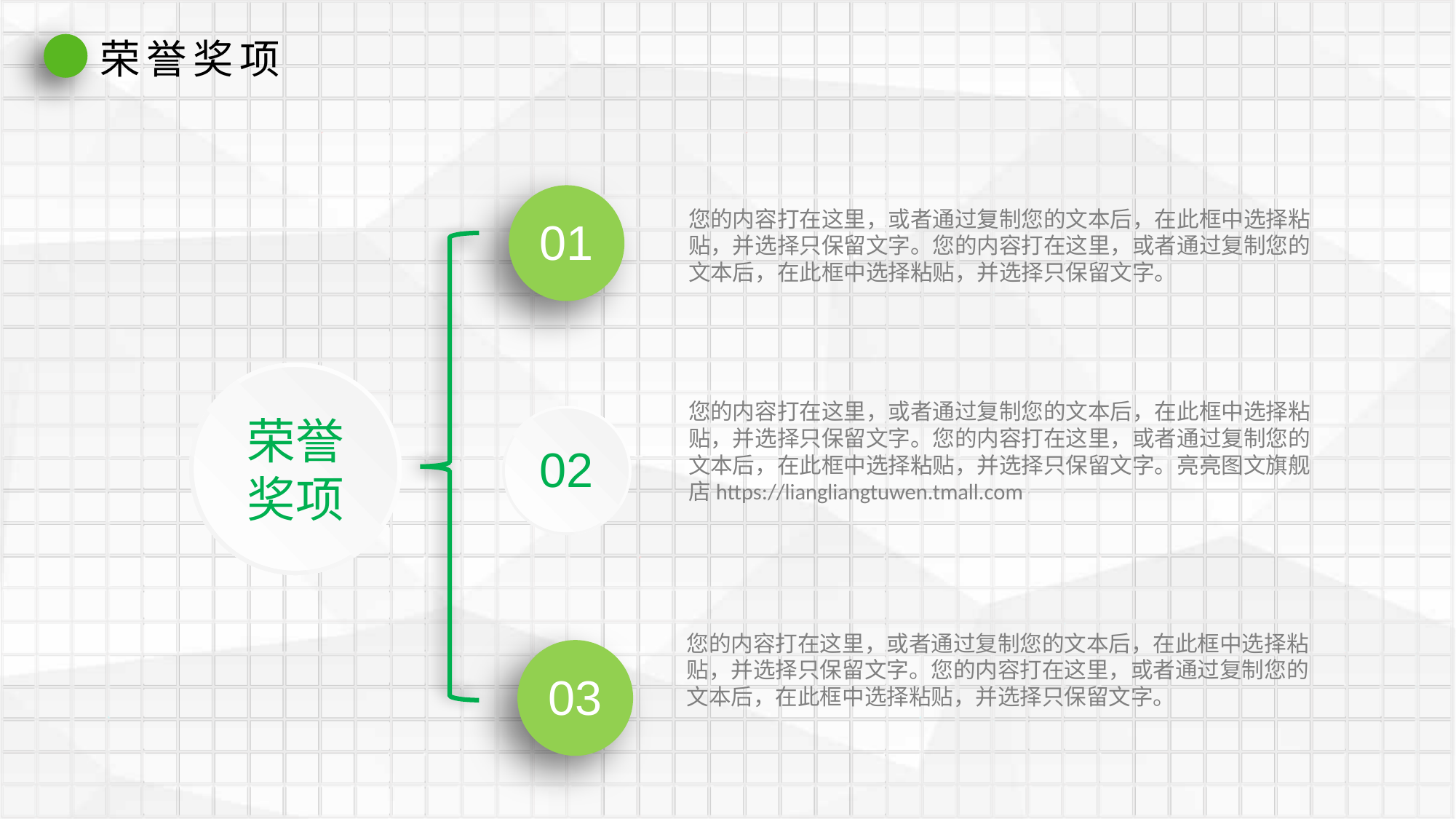

荣誉奖项

01
您的内容打在这里，或者通过复制您的文本后，在此框中选择粘贴，并选择只保留文字。您的内容打在这里，或者通过复制您的文本后，在此框中选择粘贴，并选择只保留文字。

荣誉奖项
您的内容打在这里，或者通过复制您的文本后，在此框中选择粘贴，并选择只保留文字。您的内容打在这里，或者通过复制您的文本后，在此框中选择粘贴，并选择只保留文字。亮亮图文旗舰店https://liangliangtuwen.tmall.com

02
您的内容打在这里，或者通过复制您的文本后，在此框中选择粘贴，并选择只保留文字。您的内容打在这里，或者通过复制您的文本后，在此框中选择粘贴，并选择只保留文字。

03
延时符